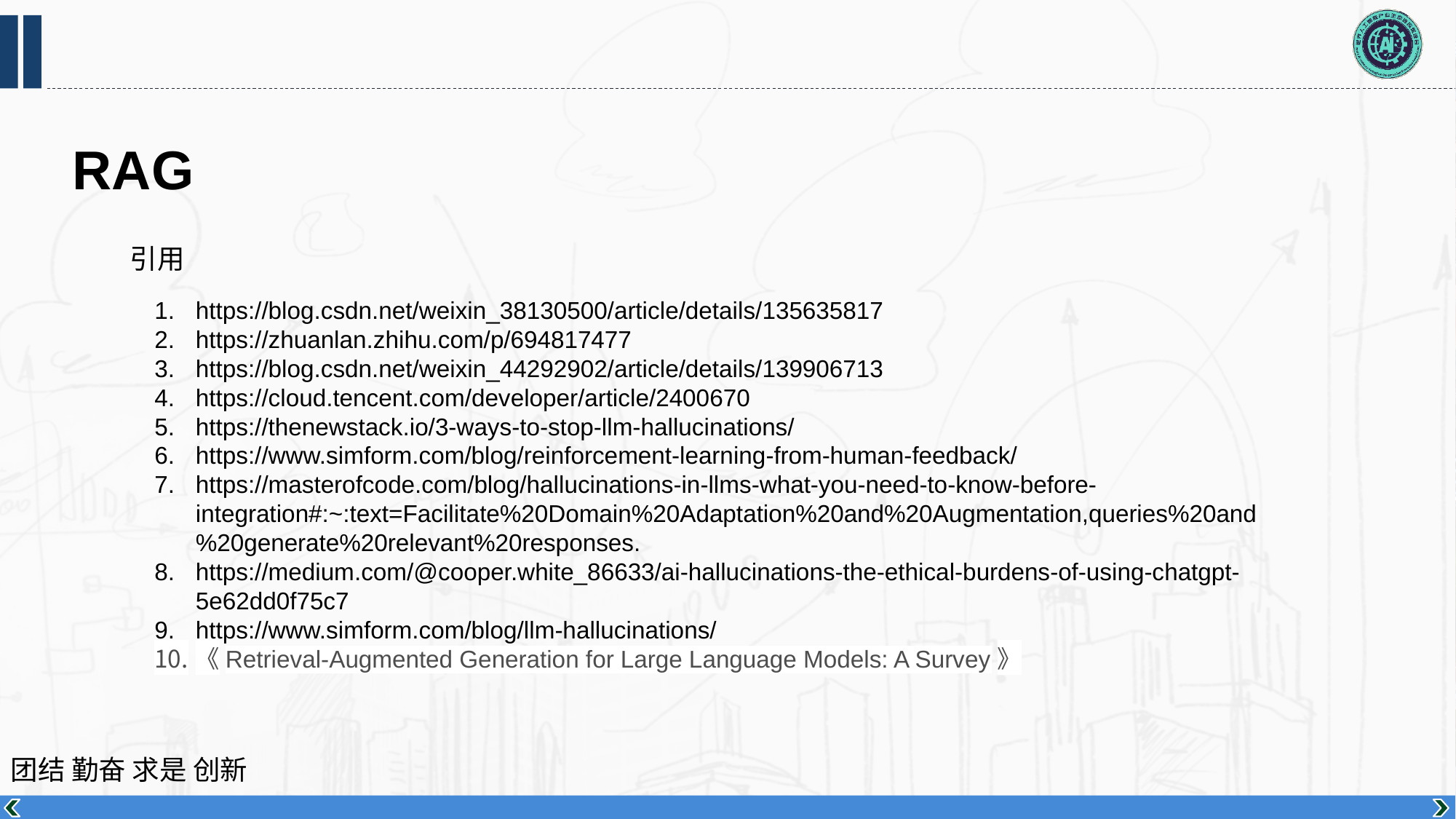

RAG
引用
https://blog.csdn.net/weixin_38130500/article/details/135635817
https://zhuanlan.zhihu.com/p/694817477
https://blog.csdn.net/weixin_44292902/article/details/139906713
https://cloud.tencent.com/developer/article/2400670
https://thenewstack.io/3-ways-to-stop-llm-hallucinations/
https://www.simform.com/blog/reinforcement-learning-from-human-feedback/
https://masterofcode.com/blog/hallucinations-in-llms-what-you-need-to-know-before-integration#:~:text=Facilitate%20Domain%20Adaptation%20and%20Augmentation,queries%20and%20generate%20relevant%20responses.
https://medium.com/@cooper.white_86633/ai-hallucinations-the-ethical-burdens-of-using-chatgpt-5e62dd0f75c7
https://www.simform.com/blog/llm-hallucinations/
《Retrieval-Augmented Generation for Large Language Models: A Survey》